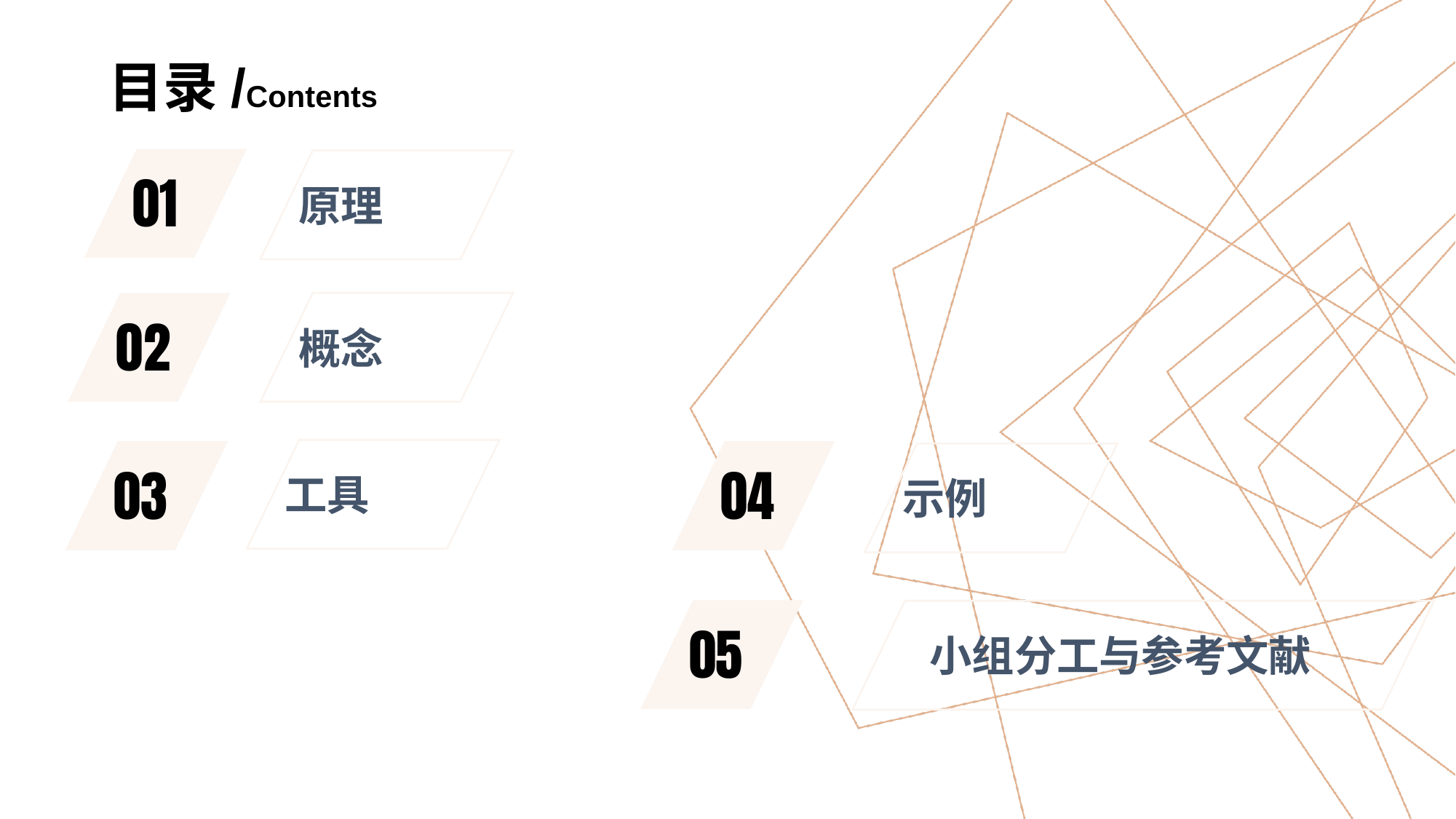

目录/Contents

01

原理

概念

02

工具

03

04

示例

05

小组分工与参考文献
2